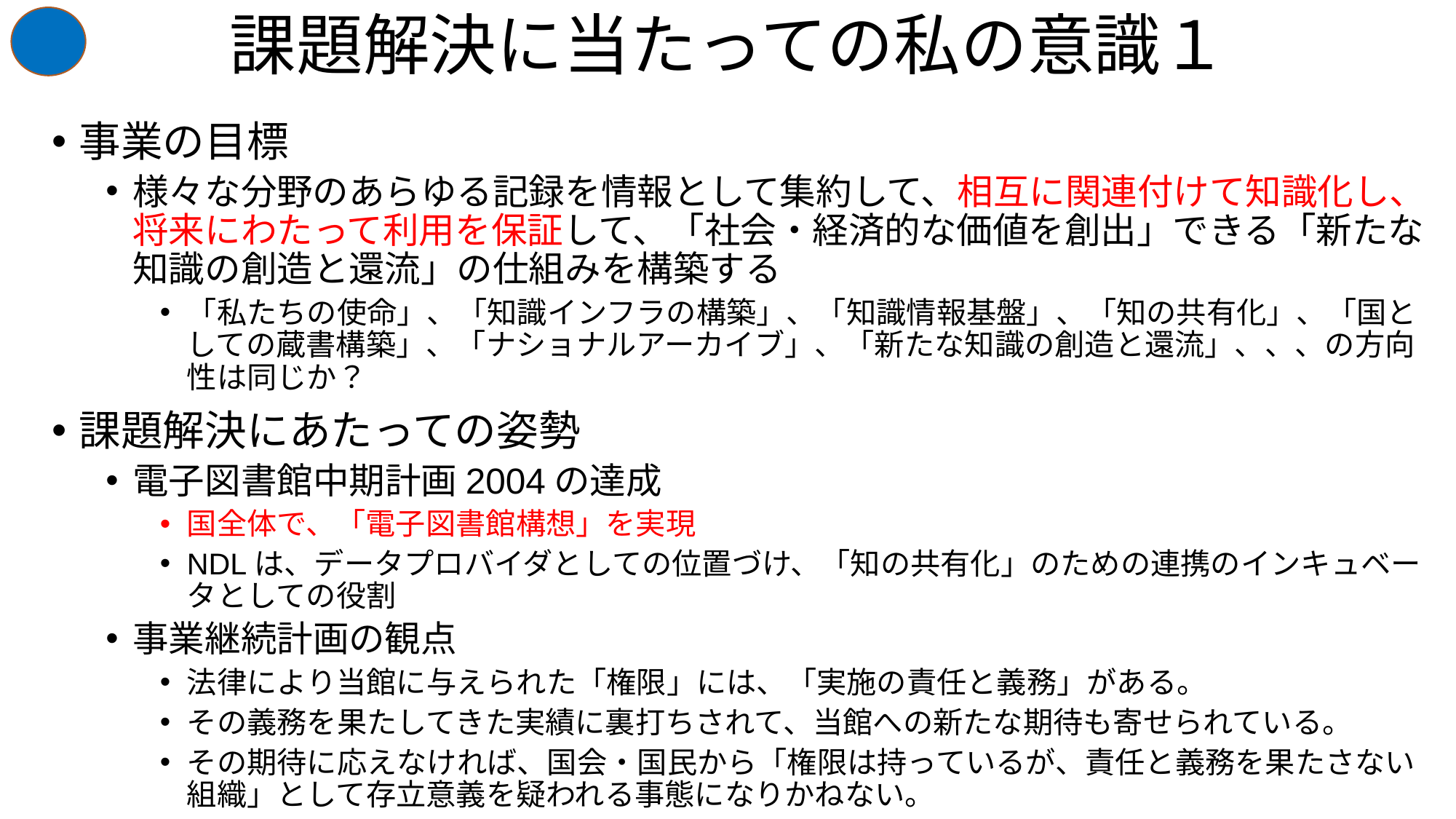

# 課題解決に当たっての私の意識１

事業の目標
様々な分野のあらゆる記録を情報として集約して、相互に関連付けて知識化し、将来にわたって利用を保証して、「社会・経済的な価値を創出」できる「新たな知識の創造と還流」の仕組みを構築する
「私たちの使命」、「知識インフラの構築」、「知識情報基盤」、「知の共有化」、「国としての蔵書構築」、「ナショナルアーカイブ」、「新たな知識の創造と還流」、、、の方向性は同じか？
課題解決にあたっての姿勢
電子図書館中期計画2004の達成
国全体で、「電子図書館構想」を実現
NDLは、データプロバイダとしての位置づけ、「知の共有化」のための連携のインキュベータとしての役割
事業継続計画の観点
法律により当館に与えられた「権限」には、「実施の責任と義務」がある。
その義務を果たしてきた実績に裏打ちされて、当館への新たな期待も寄せられている。
その期待に応えなければ、国会・国民から「権限は持っているが、責任と義務を果たさない組織」として存立意義を疑われる事態になりかねない。